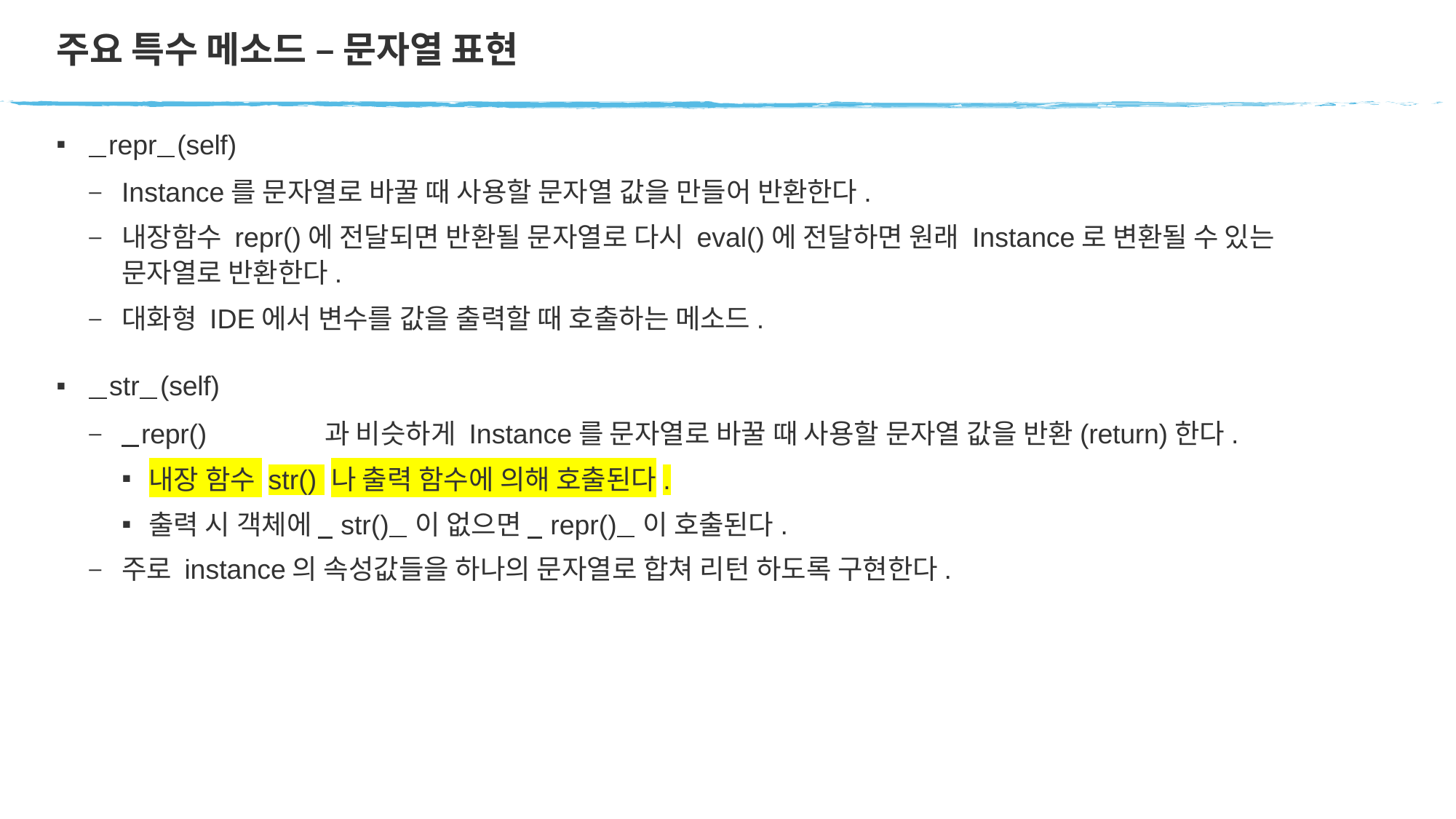

# 주요 특수 메소드 – 문자열 표현
  repr  (self)
Instance를 문자열로 바꿀 때 사용할 문자열 값을 만들어 반환한다.
내장함수 repr()에 전달되면 반환될 문자열로 다시 eval()에 전달하면 원래 Instance로 변환될 수 있는 문자열로 반환한다.
대화형 IDE에서 변수를 값을 출력할 때 호출하는 메소드.
  str  (self)
  repr()	과 비슷하게 Instance를 문자열로 바꿀 때 사용할 문자열 값을 반환(return)한다.
내장 함수 str() 나 출력 함수에 의해 호출된다.
출력 시 객체에   str()  이 없으면   repr()  이 호출된다.
주로 instance의 속성값들을 하나의 문자열로 합쳐 리턴 하도록 구현한다.